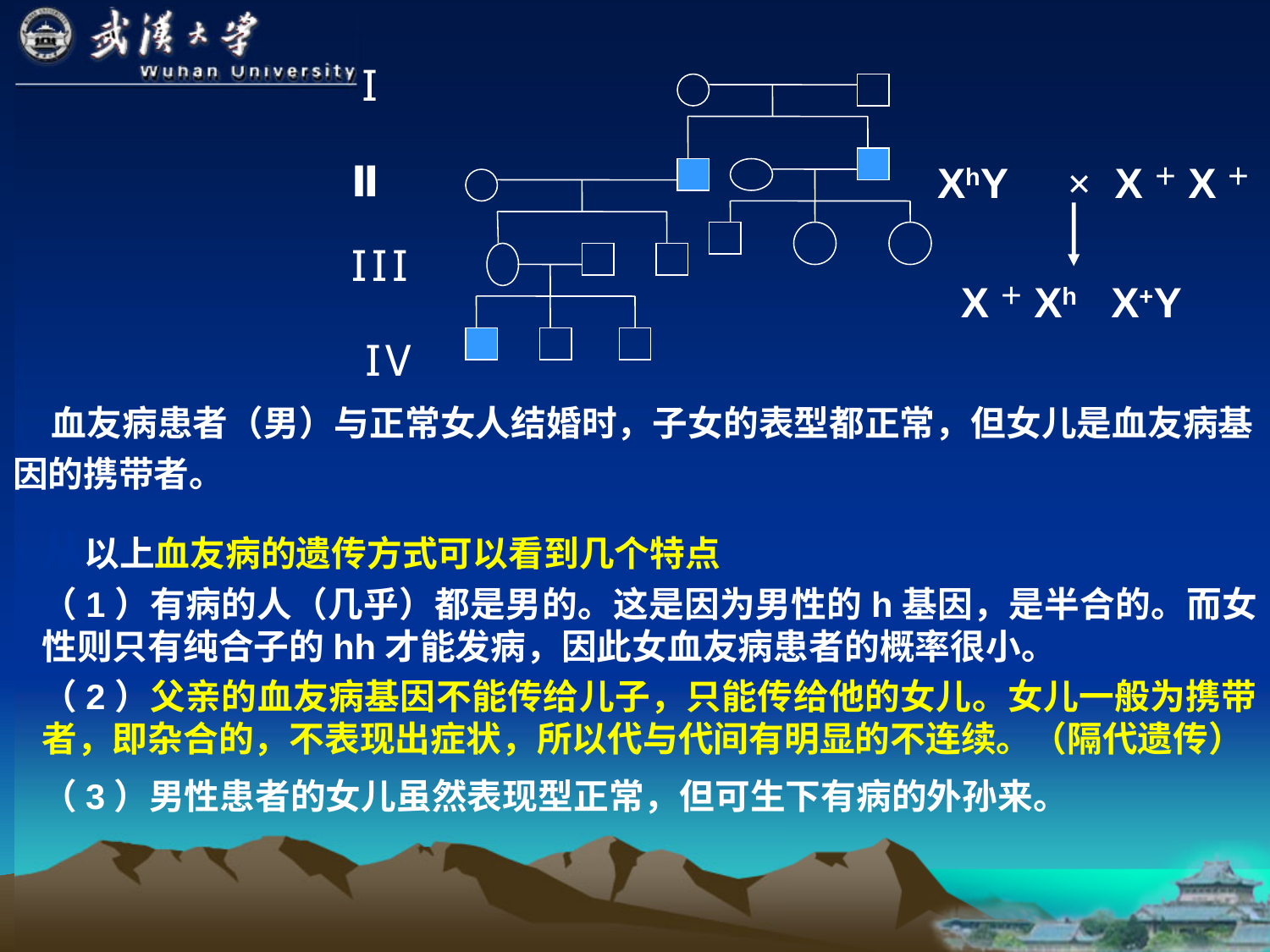

XhY     ×  X＋X＋

                                                                                X＋Xh     X+Y

   血友病患者（男）与正常女人结婚时，子女的表型都正常，但女儿是血友病基
因的携带者。

I

Ⅱ

 III

 IV

从以上血友病的遗传方式可以看到几个特点
（1）有病的人（几乎）都是男的。这是因为男性的h基因，是半合的。而女性则只有纯合子的hh才能发病，因此女血友病患者的概率很小。
（2）父亲的血友病基因不能传给儿子，只能传给他的女儿。女儿一般为携带者，即杂合的，不表现出症状，所以代与代间有明显的不连续。（隔代遗传）
（3）男性患者的女儿虽然表现型正常，但可生下有病的外孙来。